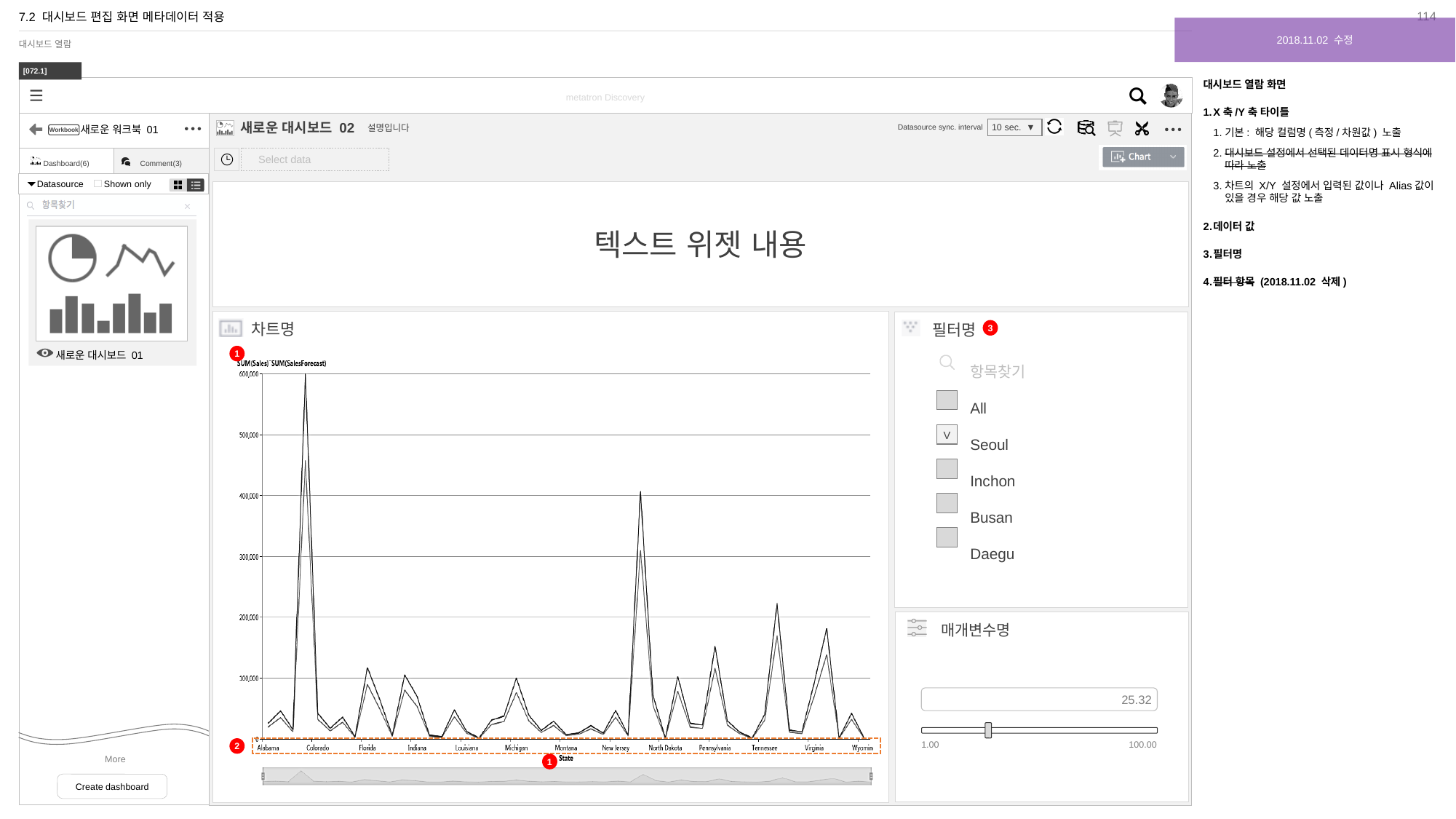

114
# 7.2 대시보드 편집 화면 메타데이터 적용
2018.11.02 수정
대시보드 열람
[072.1]
대시보드 열람 화면
X축/Y축 타이틀
기본: 해당 컬럼명(측정/차원값) 노출
대시보드 설정에서 선택된 데이터명 표시 형식에 따라 노출
차트의 X/Y 설정에서 입력된 값이나 Alias값이 있을 경우 해당 값 노출
데이터 값
필터명
필터 항목 (2018.11.02 삭제)

3
1
2

1